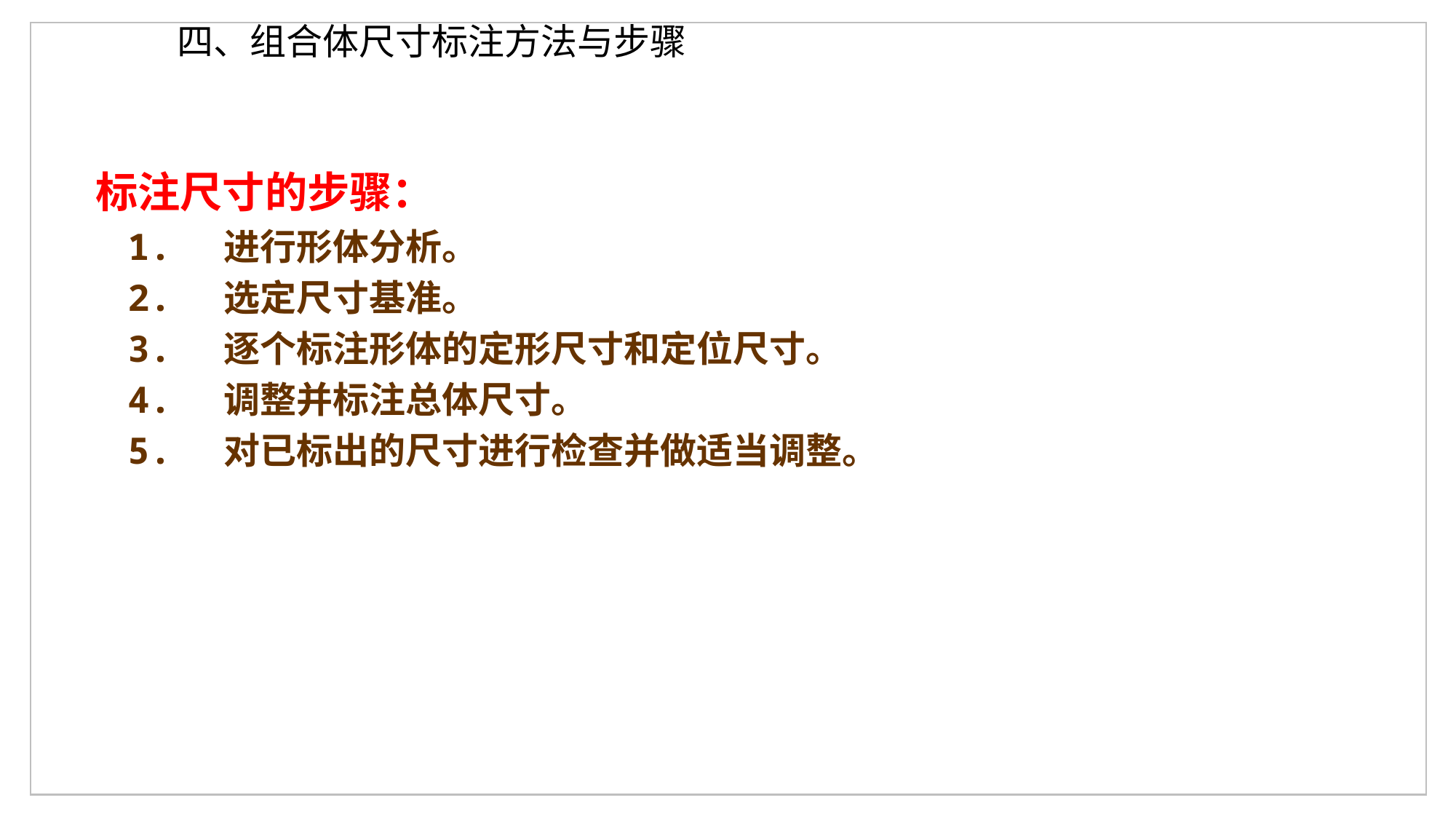

四、组合体尺寸标注方法与步骤
   标注尺寸的步骤：
   1.  进行形体分析。
   2.  选定尺寸基准。
   3.  逐个标注形体的定形尺寸和定位尺寸。
   4.  调整并标注总体尺寸。
   5.  对已标出的尺寸进行检查并做适当调整。